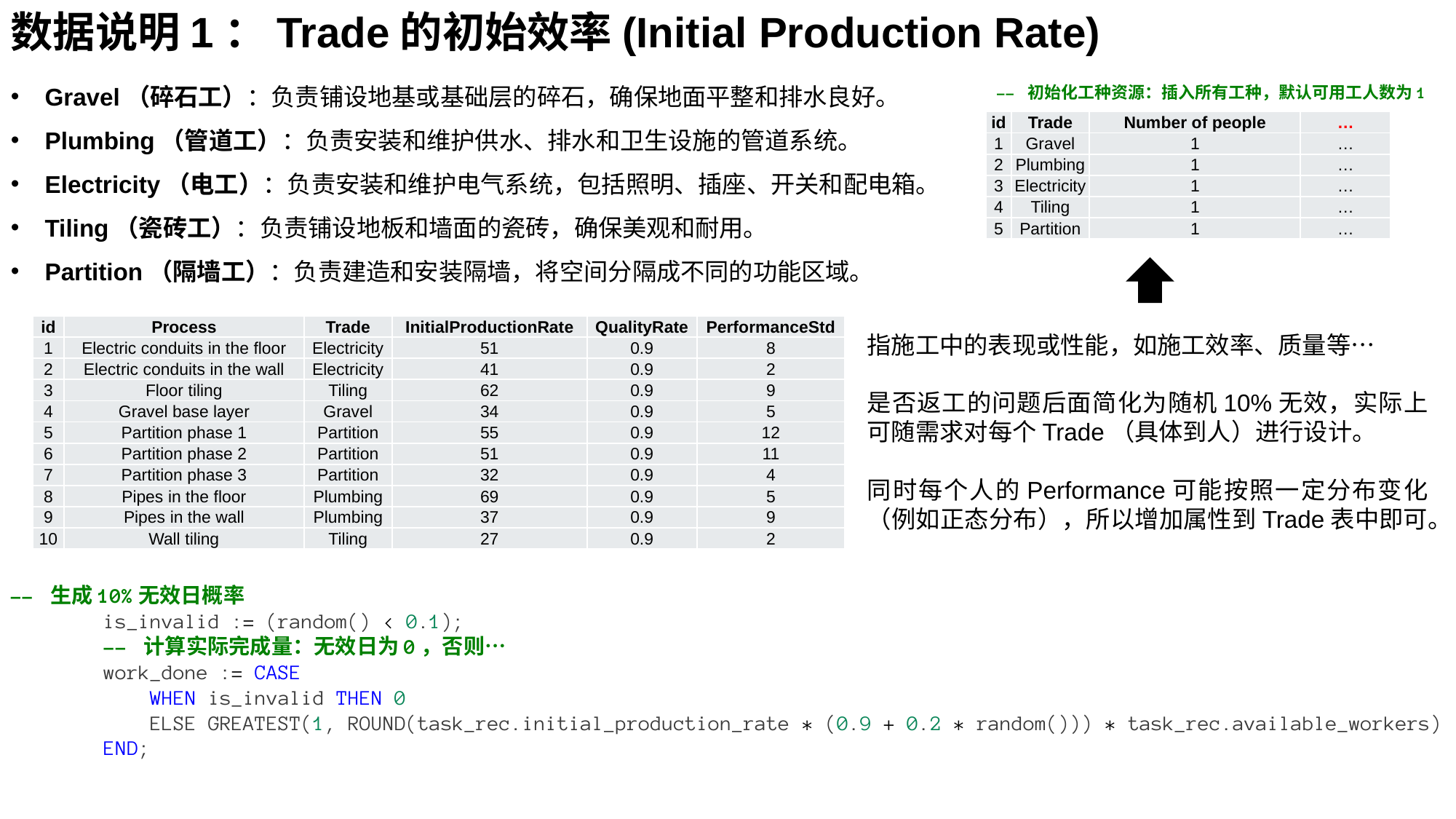

数据说明1：Trade的初始效率(Initial Production Rate)
-- 初始化工种资源：插入所有工种，默认可用工人数为1
Gravel（碎石工）：负责铺设地基或基础层的碎石，确保地面平整和排水良好。
Plumbing（管道工）：负责安装和维护供水、排水和卫生设施的管道系统。
Electricity（电工）：负责安装和维护电气系统，包括照明、插座、开关和配电箱。
Tiling（瓷砖工）：负责铺设地板和墙面的瓷砖，确保美观和耐用。
Partition（隔墙工）：负责建造和安装隔墙，将空间分隔成不同的功能区域。
| id | Trade | Number of people | … |
| --- | --- | --- | --- |
| 1 | Gravel | 1 | … |
| 2 | Plumbing | 1 | … |
| 3 | Electricity | 1 | … |
| 4 | Tiling | 1 | … |
| 5 | Partition | 1 | … |

| id | Process | Trade | InitialProductionRate | QualityRate | PerformanceStd |
| --- | --- | --- | --- | --- | --- |
| 1 | Electric conduits in the floor | Electricity | 51 | 0.9 | 8 |
| 2 | Electric conduits in the wall | Electricity | 41 | 0.9 | 2 |
| 3 | Floor tiling | Tiling | 62 | 0.9 | 9 |
| 4 | Gravel base layer | Gravel | 34 | 0.9 | 5 |
| 5 | Partition phase 1 | Partition | 55 | 0.9 | 12 |
| 6 | Partition phase 2 | Partition | 51 | 0.9 | 11 |
| 7 | Partition phase 3 | Partition | 32 | 0.9 | 4 |
| 8 | Pipes in the floor | Plumbing | 69 | 0.9 | 5 |
| 9 | Pipes in the wall | Plumbing | 37 | 0.9 | 9 |
| 10 | Wall tiling | Tiling | 27 | 0.9 | 2 |
指施工中的表现或性能，如施工效率、质量等…

是否返工的问题后面简化为随机10%无效，实际上可随需求对每个Trade（具体到人）进行设计。

同时每个人的Performance可能按照一定分布变化（例如正态分布），所以增加属性到Trade表中即可。
-- 生成10%无效日概率
        is_invalid := (random() < 0.1);
        -- 计算实际完成量：无效日为0，否则…
        work_done := CASE
            WHEN is_invalid THEN 0
            ELSE GREATEST(1, ROUND(task_rec.initial_production_rate * (0.9 + 0.2 * random())) * task_rec.available_workers)
        END;